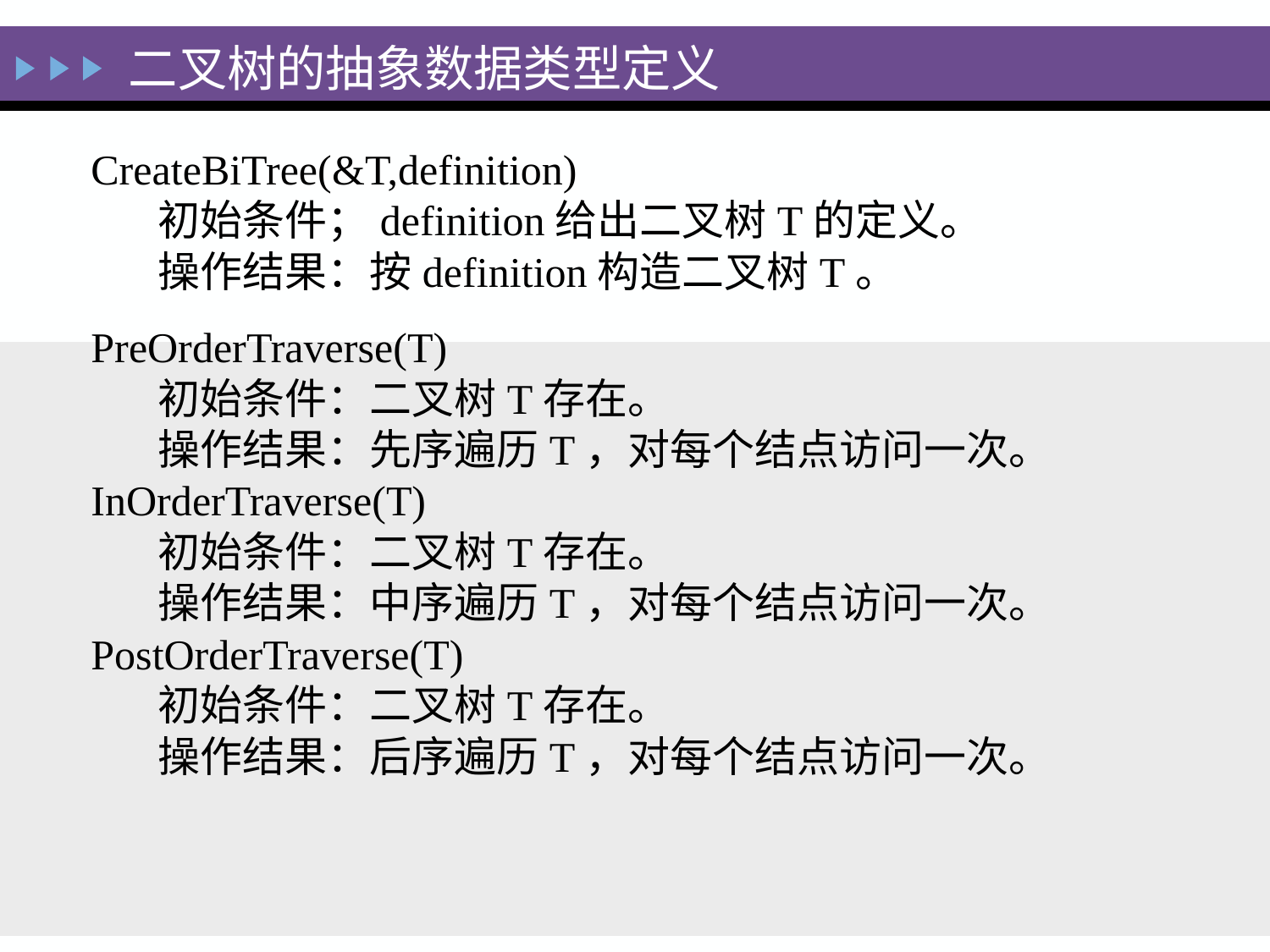

二叉树的抽象数据类型定义
CreateBiTree(&T,definition)
      初始条件；definition给出二叉树T的定义。
      操作结果：按definition构造二叉树T。

PreOrderTraverse(T)
      初始条件：二叉树T存在。
      操作结果：先序遍历T，对每个结点访问一次。
InOrderTraverse(T)
      初始条件：二叉树T存在。
      操作结果：中序遍历T，对每个结点访问一次。
PostOrderTraverse(T)
      初始条件：二叉树T存在。
      操作结果：后序遍历T，对每个结点访问一次。